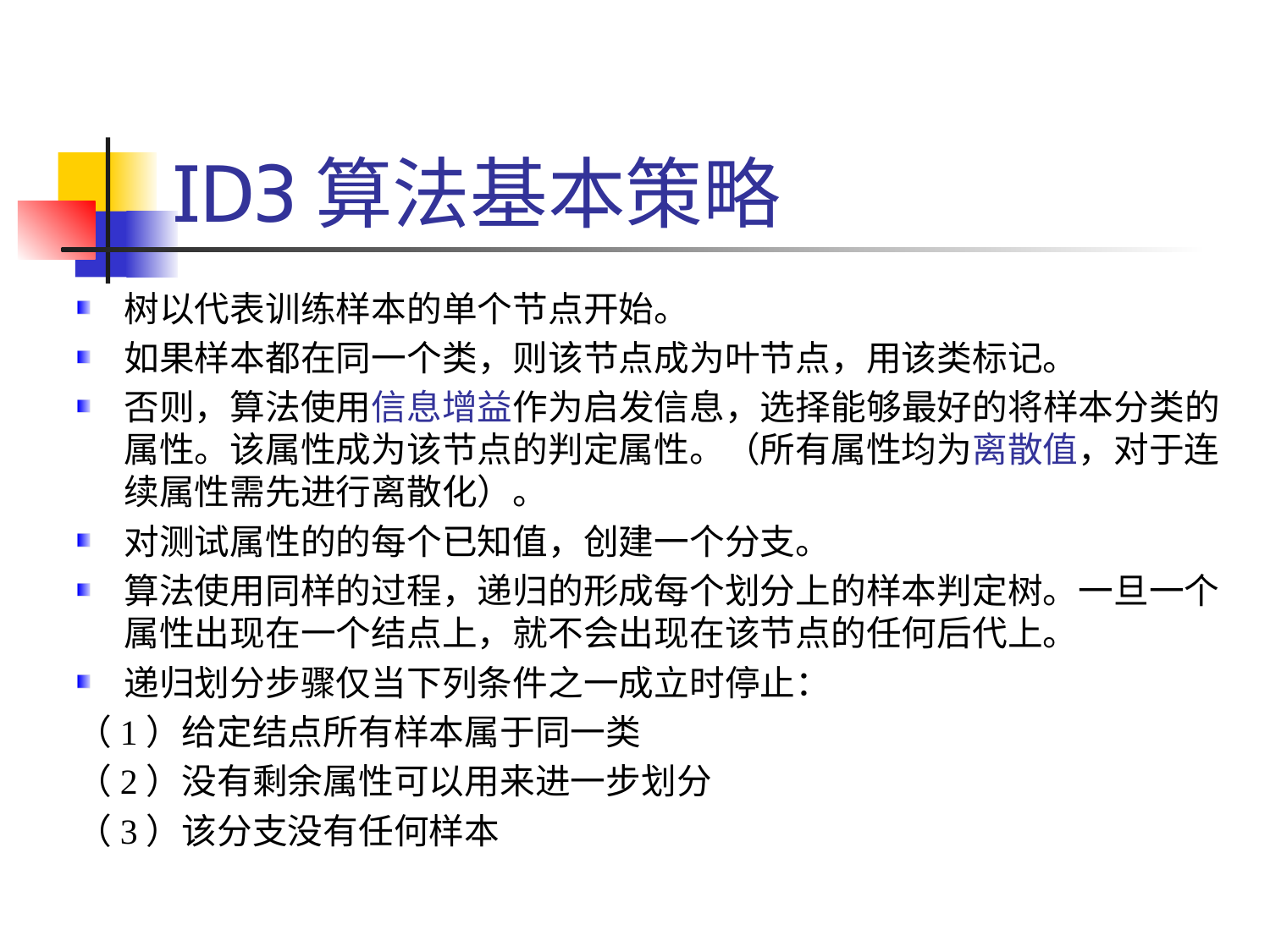

# ID3算法基本策略
树以代表训练样本的单个节点开始。
如果样本都在同一个类，则该节点成为叶节点，用该类标记。
否则，算法使用信息增益作为启发信息，选择能够最好的将样本分类的属性。该属性成为该节点的判定属性。（所有属性均为离散值，对于连续属性需先进行离散化）。
对测试属性的的每个已知值，创建一个分支。
算法使用同样的过程，递归的形成每个划分上的样本判定树。一旦一个属性出现在一个结点上，就不会出现在该节点的任何后代上。
递归划分步骤仅当下列条件之一成立时停止：
（1）给定结点所有样本属于同一类
（2）没有剩余属性可以用来进一步划分
（3）该分支没有任何样本